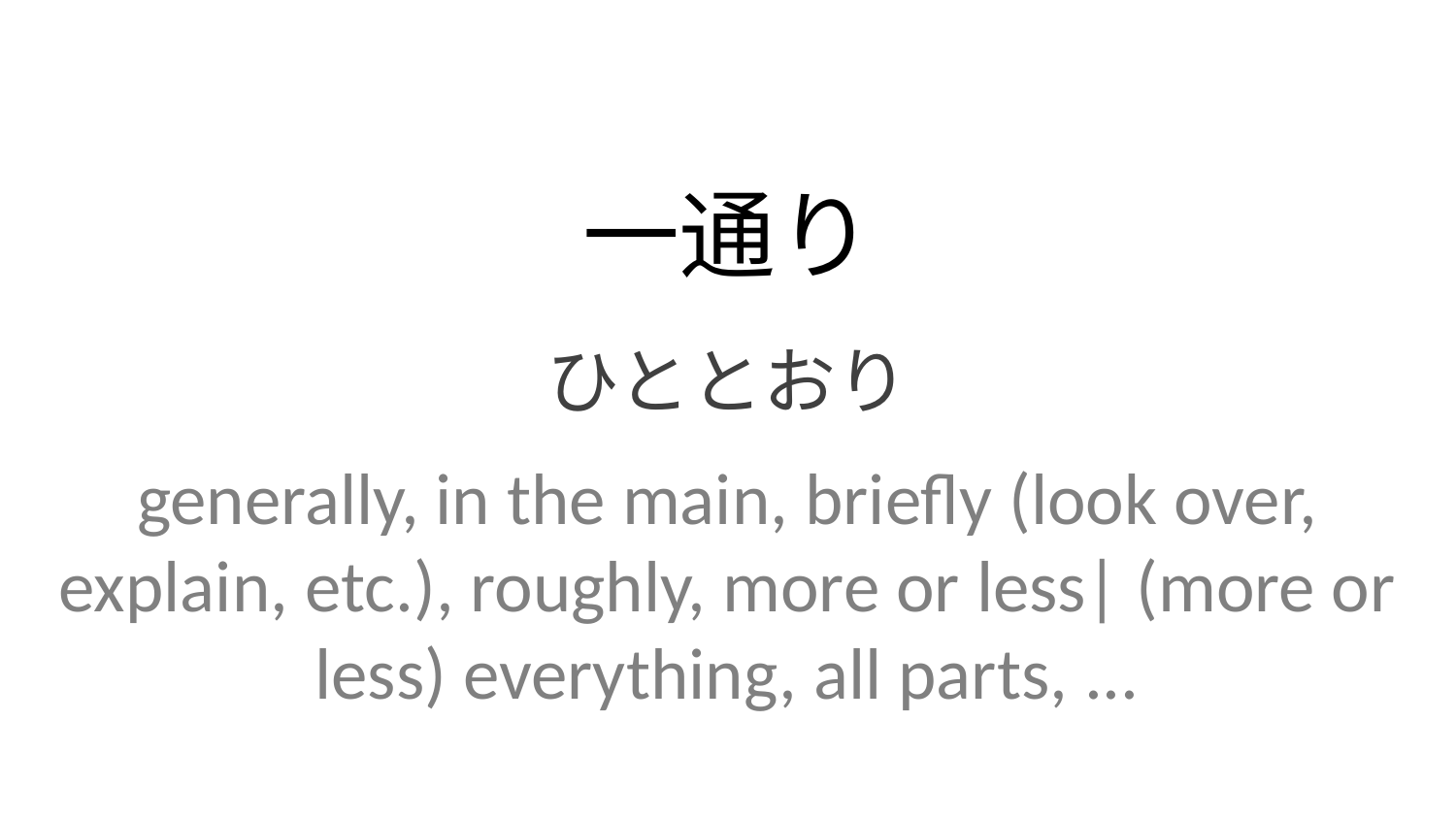

一通り

ひととおり
generally, in the main, briefly (look over, explain, etc.), roughly, more or less| (more or less) everything, all parts, ...